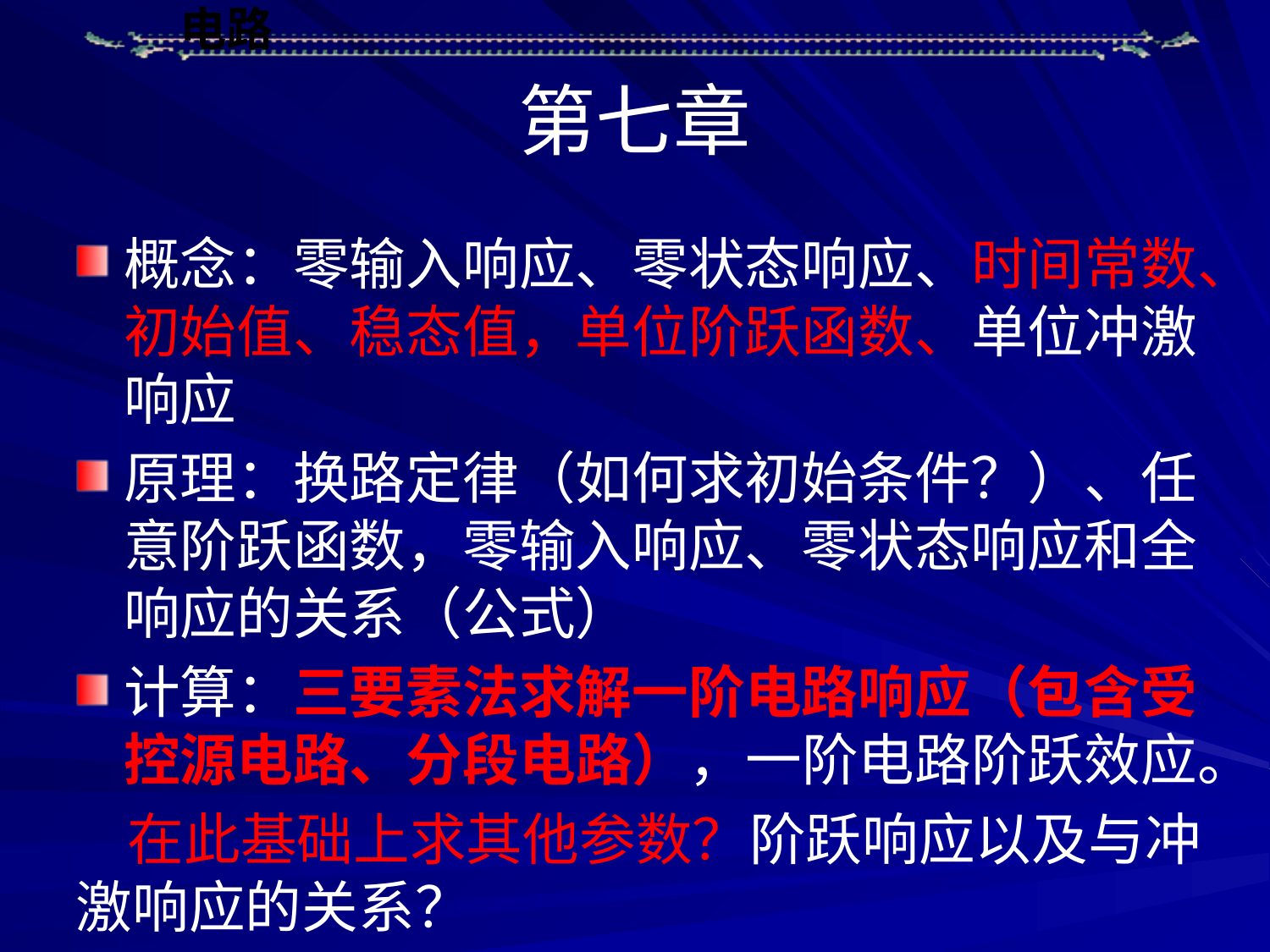

# 第七章
概念：零输入响应、零状态响应、时间常数、初始值、稳态值，单位阶跃函数、单位冲激响应
原理：换路定律（如何求初始条件？）、任意阶跃函数，零输入响应、零状态响应和全响应的关系（公式）
计算：三要素法求解一阶电路响应（包含受控源电路、分段电路），一阶电路阶跃效应。
   在此基础上求其他参数？阶跃响应以及与冲激响应的关系？